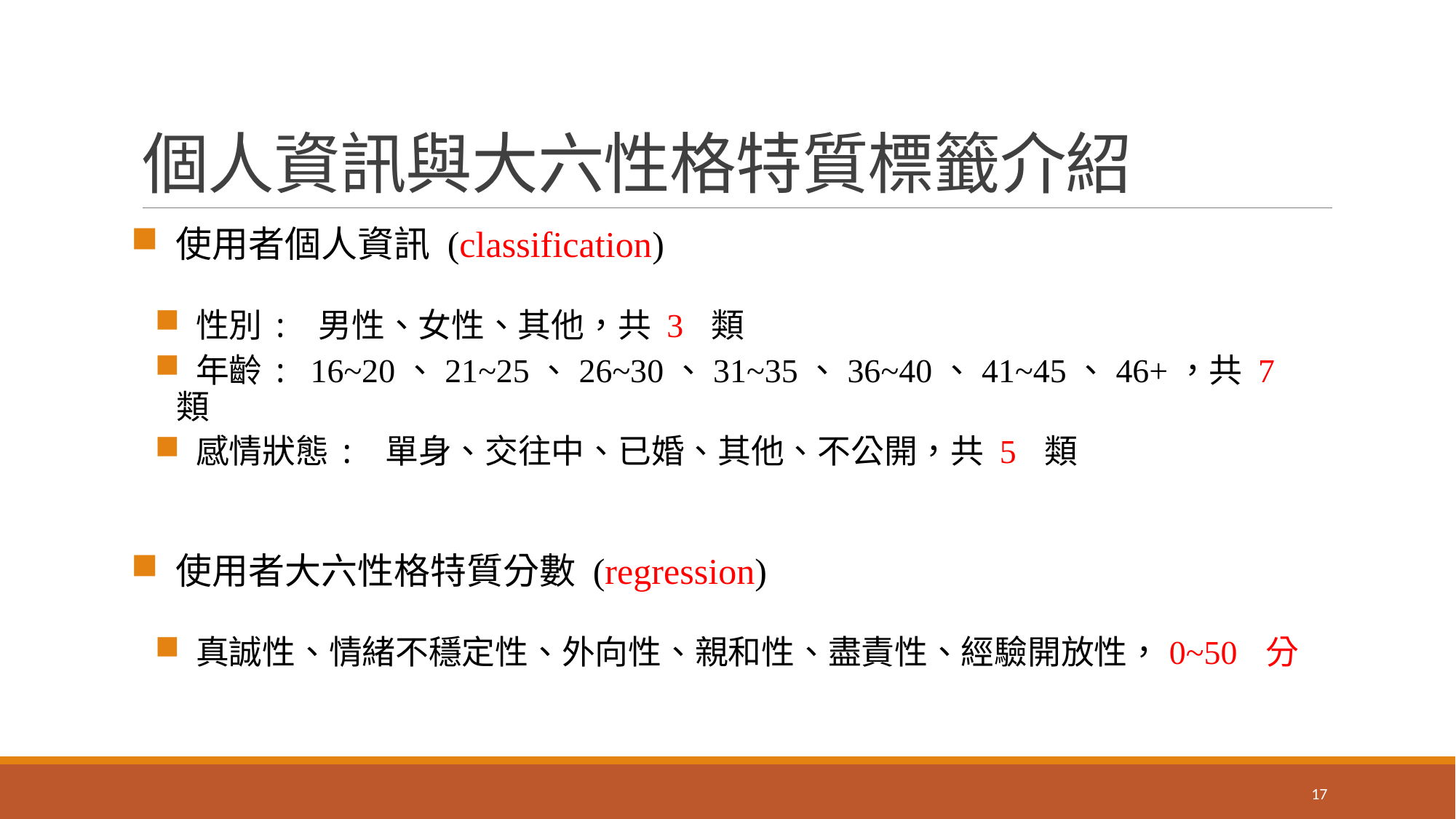

# 個人資訊與大六性格特質標籤介紹
 使用者個人資訊 (classification)

 性別: 男性、女性、其他，共 3 類
 年齡: 16~20、21~25、26~30、31~35、36~40、41~45、46+，共 7 類
 感情狀態: 單身、交往中、已婚、其他、不公開，共 5 類

 使用者大六性格特質分數 (regression)

 真誠性、情緒不穩定性、外向性、親和性、盡責性、經驗開放性，0~50 分
17